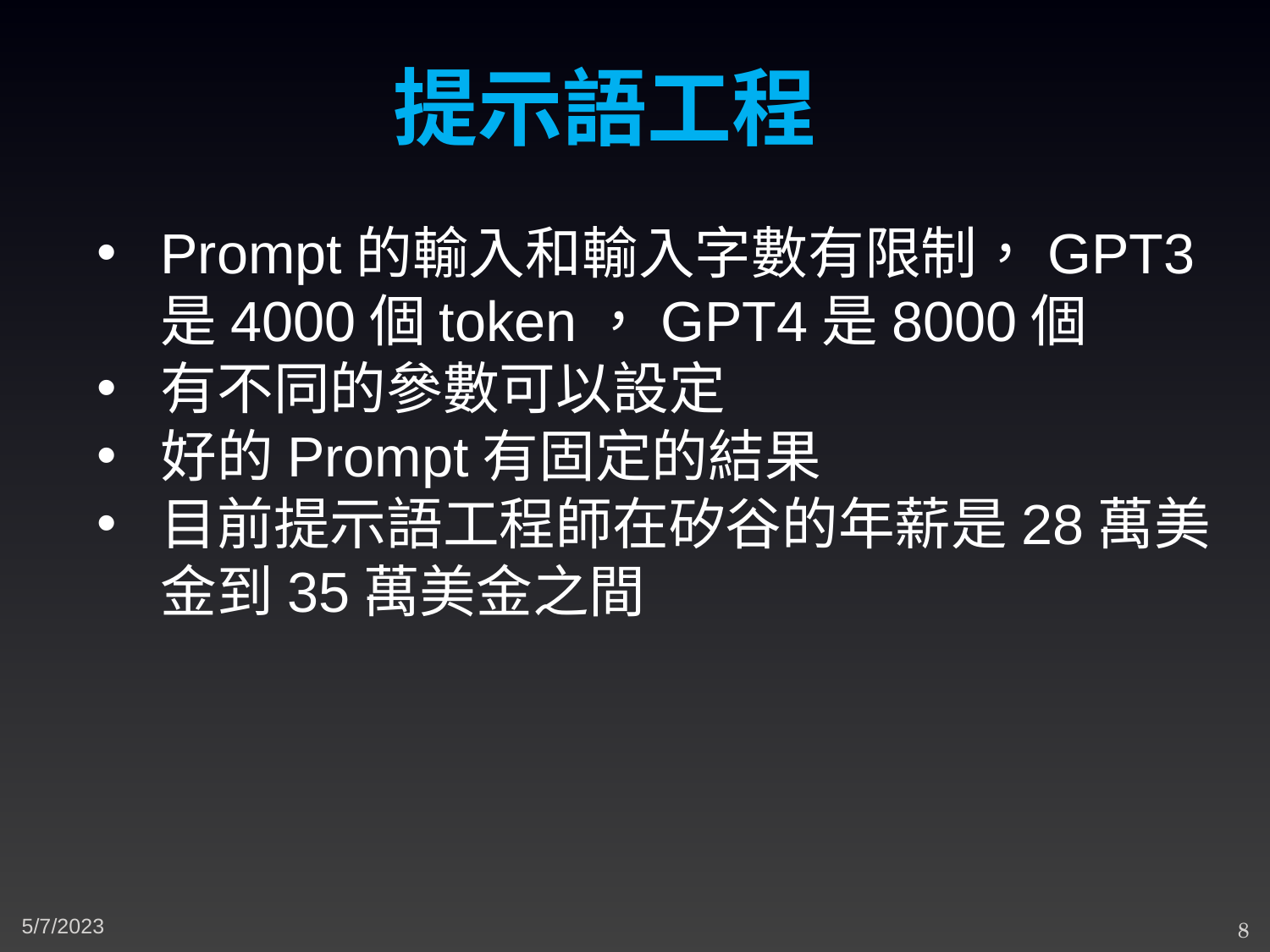

提示語工程
Prompt的輸入和輸入字數有限制，GPT3是4000個token，GPT4是8000個
有不同的參數可以設定
好的Prompt有固定的結果
目前提示語工程師在矽谷的年薪是28萬美金到35萬美金之間
5/7/2023
8